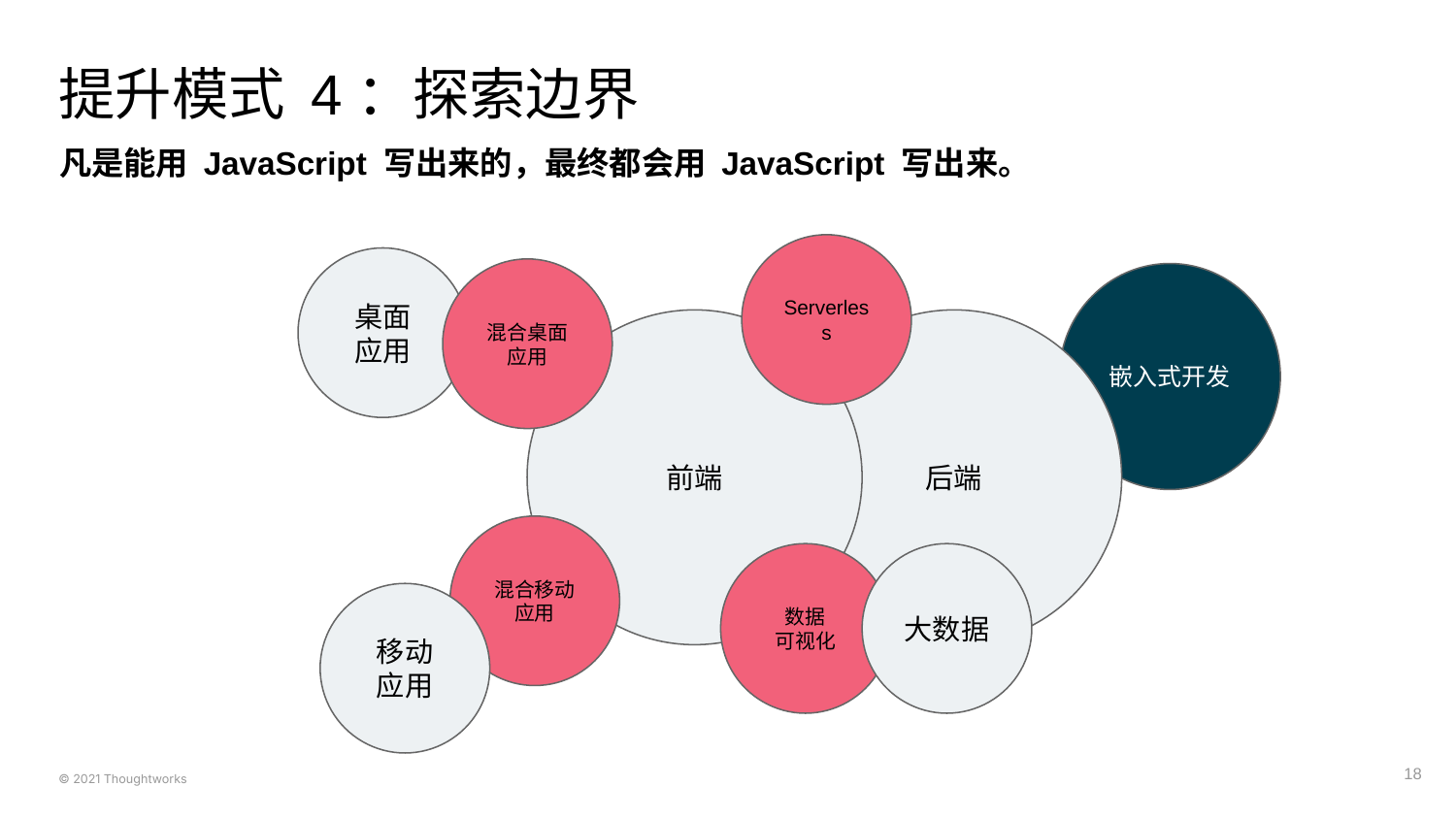

# 提升模式 4：探索边界
凡是能用 JavaScript 写出来的，最终都会用 JavaScript 写出来。
Serverless
桌面
应用
混合桌面应用
嵌入式开发
后端
前端
混合移动应用
数据
可视化
大数据
移动
应用
18